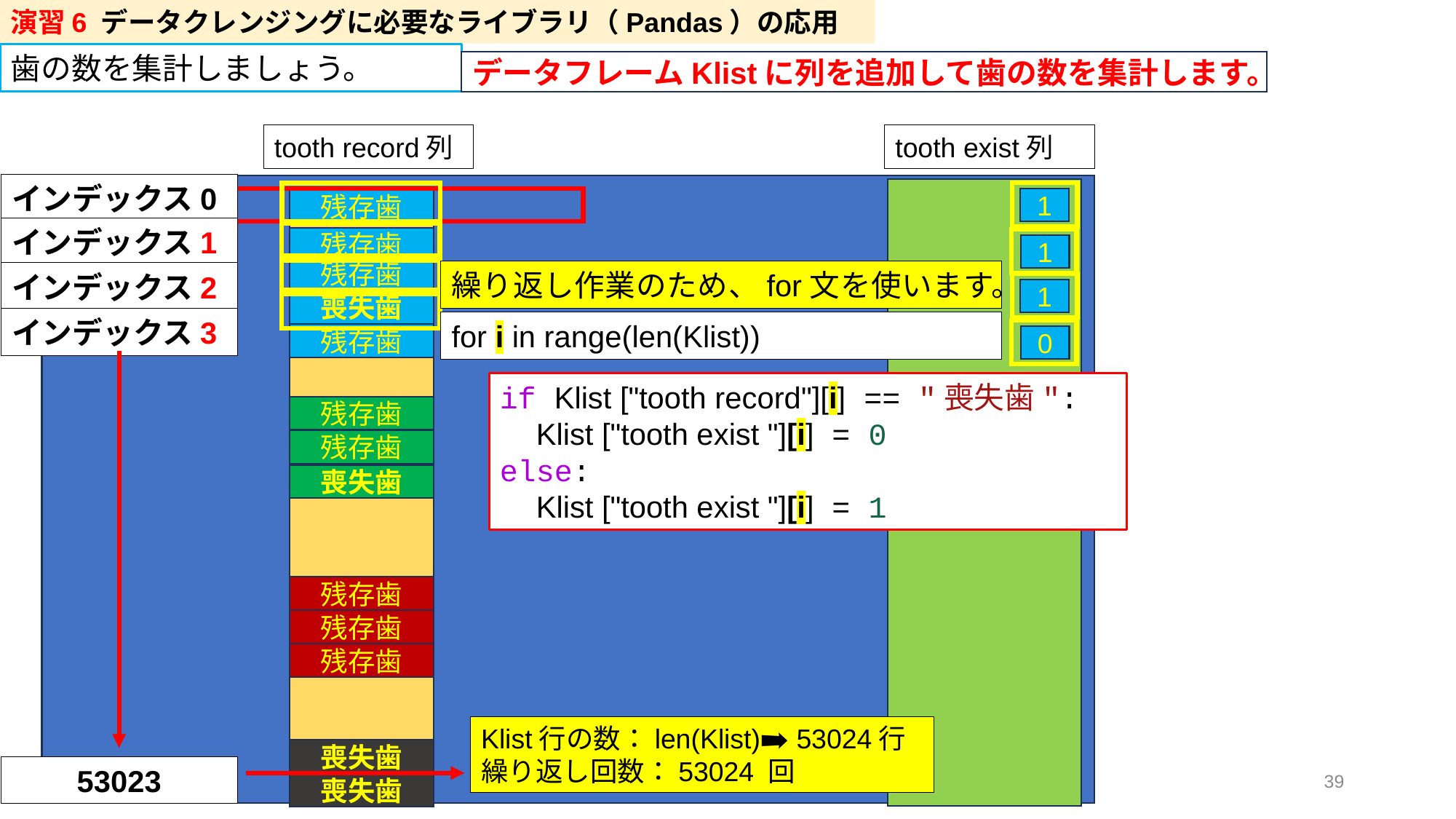

演習6 データクレンジングに必要なライブラリ（Pandas）の応用
歯の数を集計しましょう。
データフレームKlistに列を追加して歯の数を集計します。
tooth record列
tooth exist列
インデックス0

1

残存歯
インデックス1

残存歯

1

残存歯
繰り返し作業のため、for文を使います。
インデックス2

1

喪失歯
インデックス3
for i in range(len(Klist))

残存歯
0
if Klist ["tooth record"][i] == "喪失歯":
  Klist ["tooth exist "][i] = 0
else:
  Klist ["tooth exist "][i] = 1
残存歯
残存歯
喪失歯
残存歯
残存歯
残存歯
Klist行の数：len(Klist)➡ 53024行
繰り返し回数：53024 回
喪失歯
53023
39
喪失歯